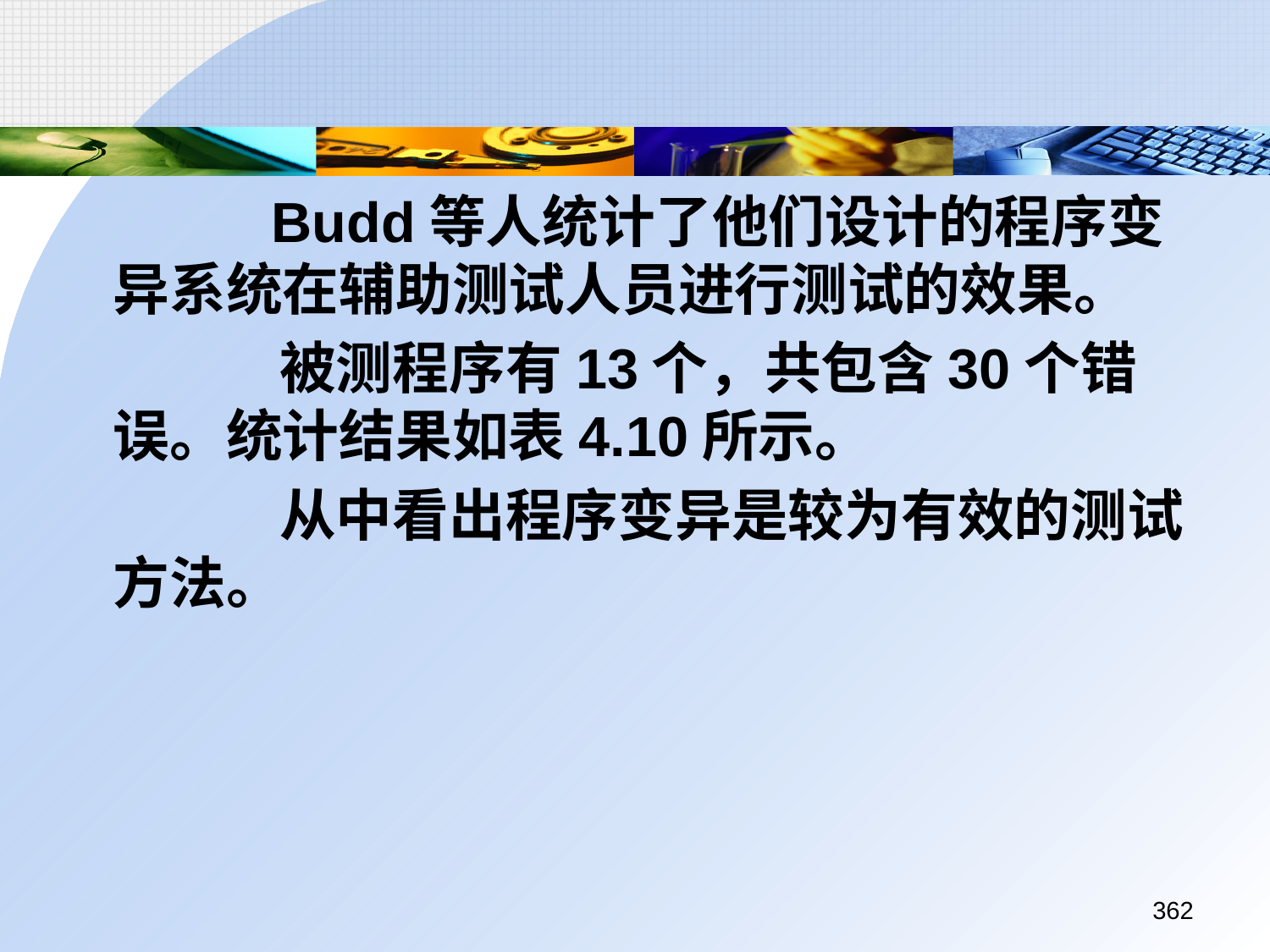

Budd等人统计了他们设计的程序变异系统在辅助测试人员进行测试的效果。
		  被测程序有13个，共包含30个错误。统计结果如表4.10所示。
		  从中看出程序变异是较为有效的测试方法。

362